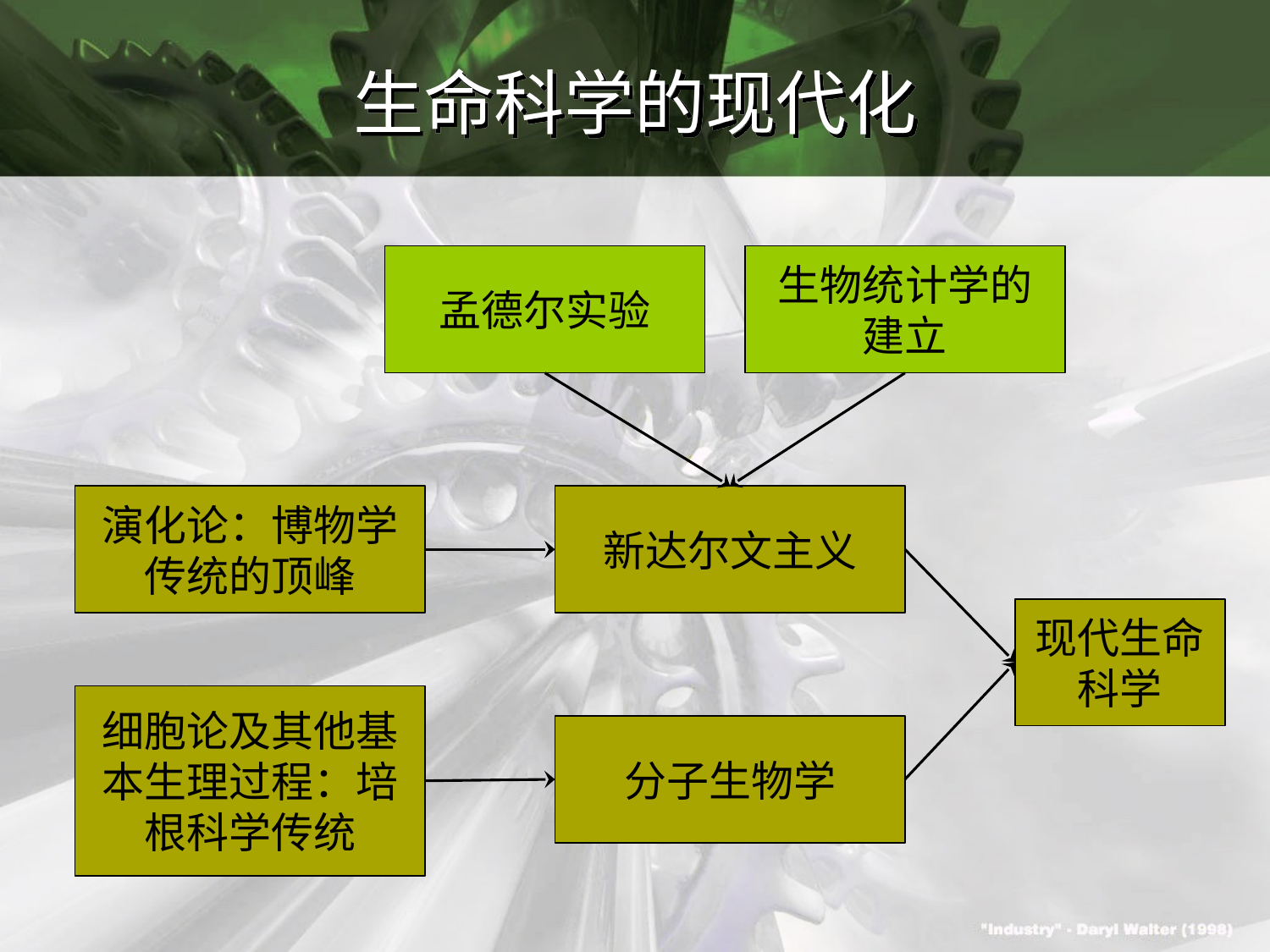

# 生命科学的现代化
孟德尔实验
生物统计学的建立
演化论：博物学传统的顶峰
新达尔文主义
现代生命科学
细胞论及其他基本生理过程：培根科学传统
分子生物学